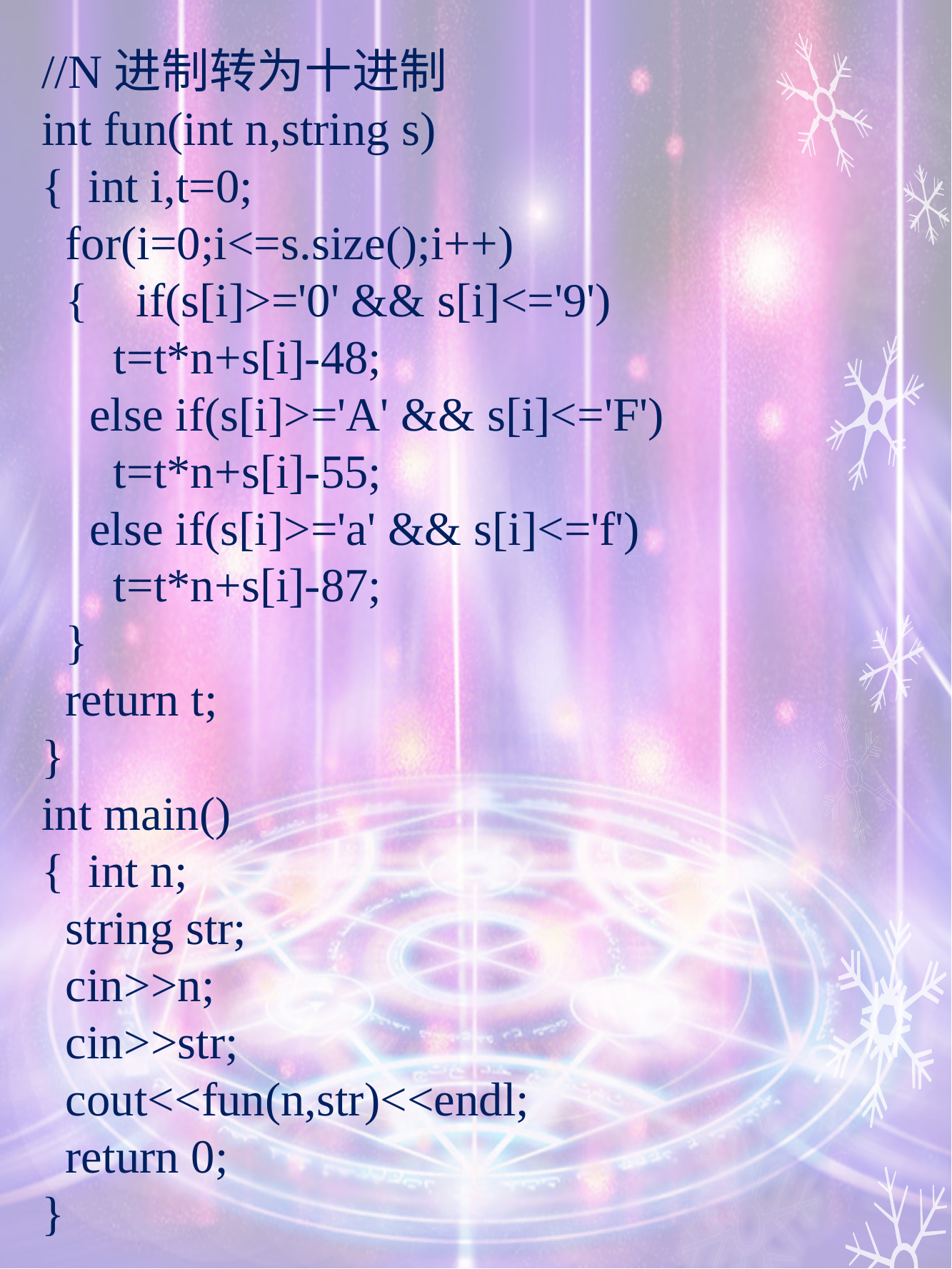

//N进制转为十进制
int fun(int n,string s)
{  int i,t=0;
  for(i=0;i<=s.size();i++)
  {    if(s[i]>='0' && s[i]<='9')
      t=t*n+s[i]-48;
    else if(s[i]>='A' && s[i]<='F')
      t=t*n+s[i]-55;
    else if(s[i]>='a' && s[i]<='f')
      t=t*n+s[i]-87;
  }
  return t;
}
int main()
{  int n;
  string str;
  cin>>n;
  cin>>str;
  cout<<fun(n,str)<<endl;
  return 0;
}